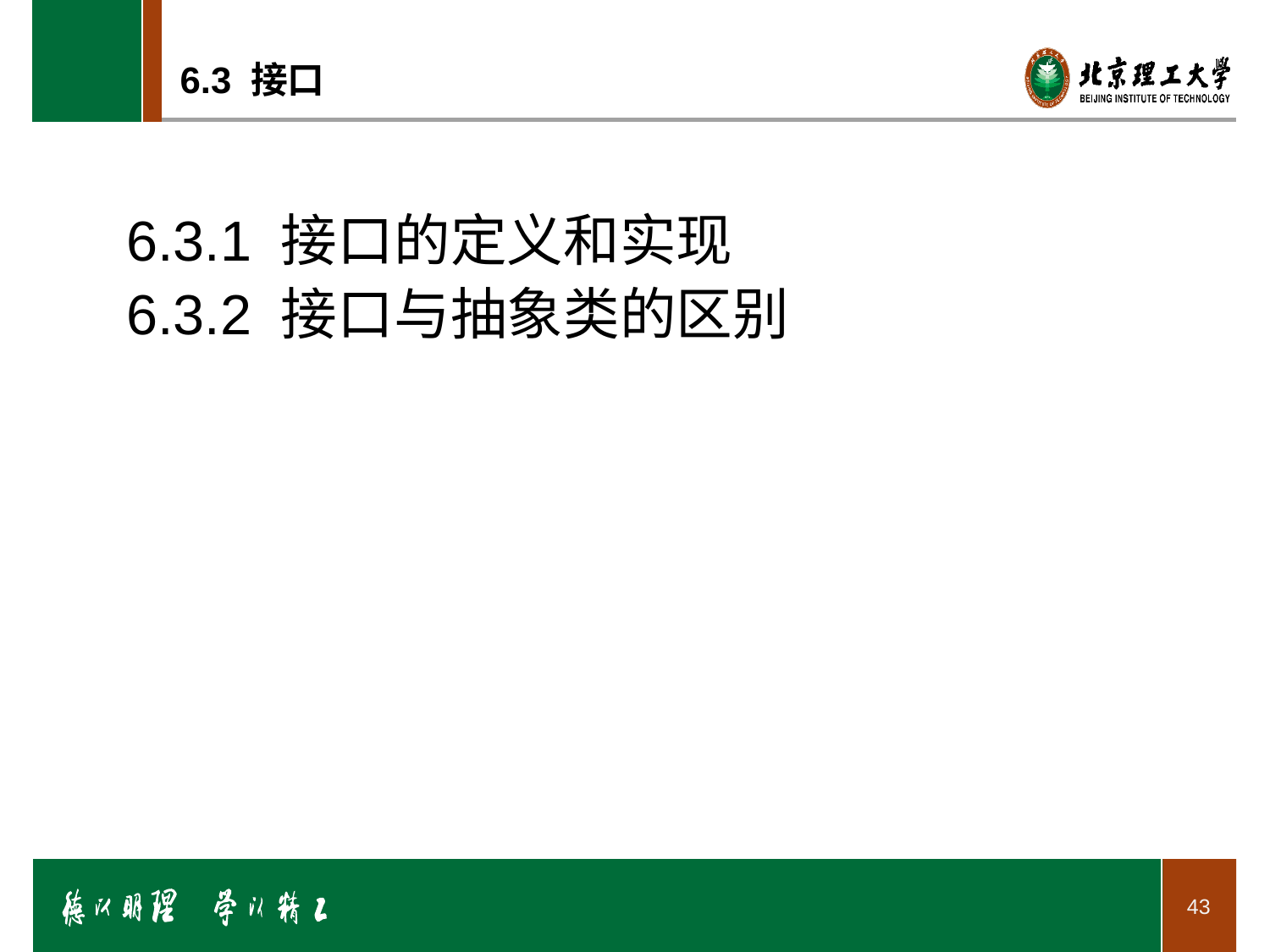

# 6.3 接口
6.3.1 接口的定义和实现
6.3.2 接口与抽象类的区别